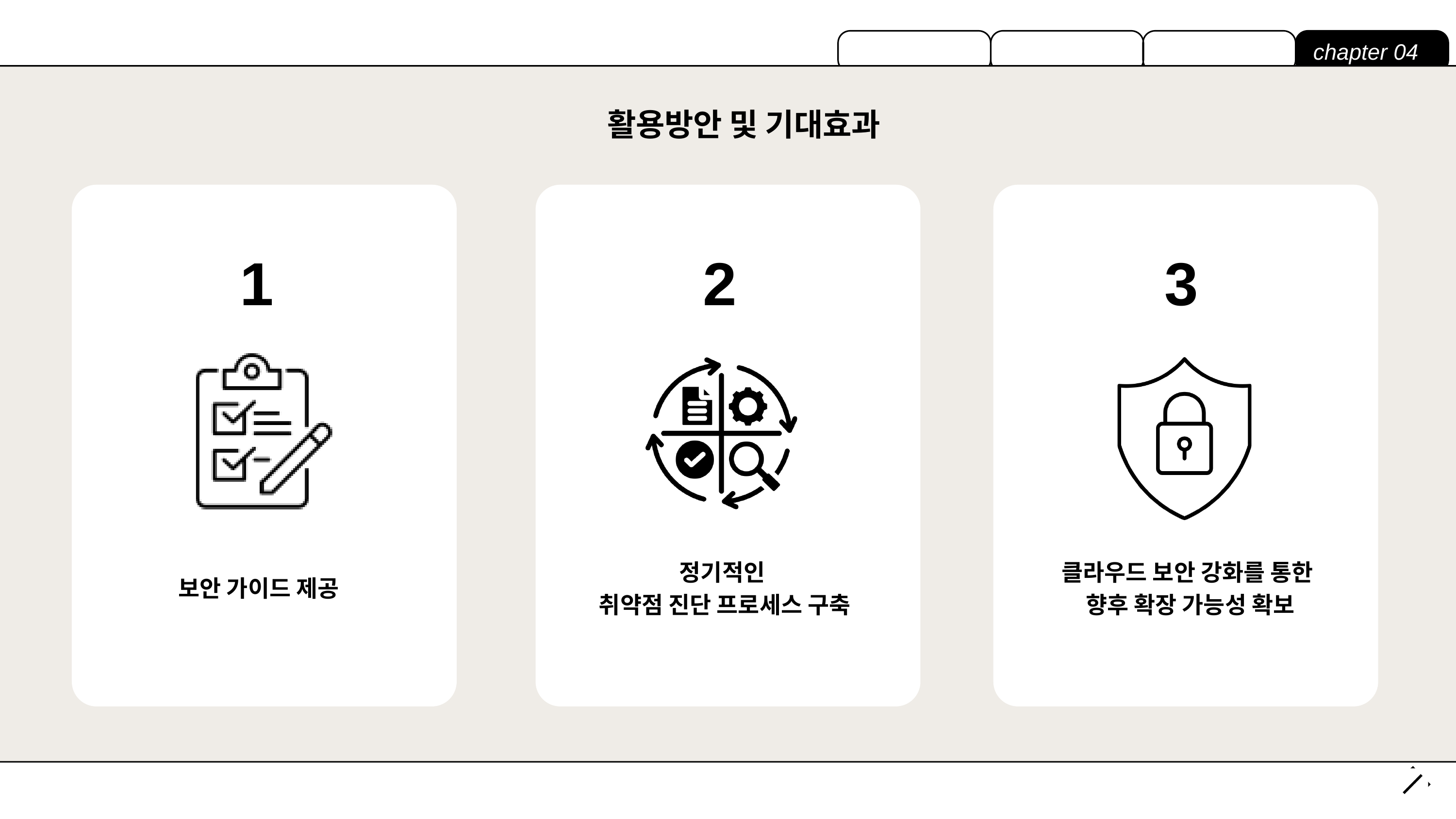

chapter 04

활용방안 및 기대효과

1
2
3

정기적인
취약점 진단 프로세스 구축
클라우드 보안 강화를 통한
향후 확장 가능성 확보
보안 가이드 제공